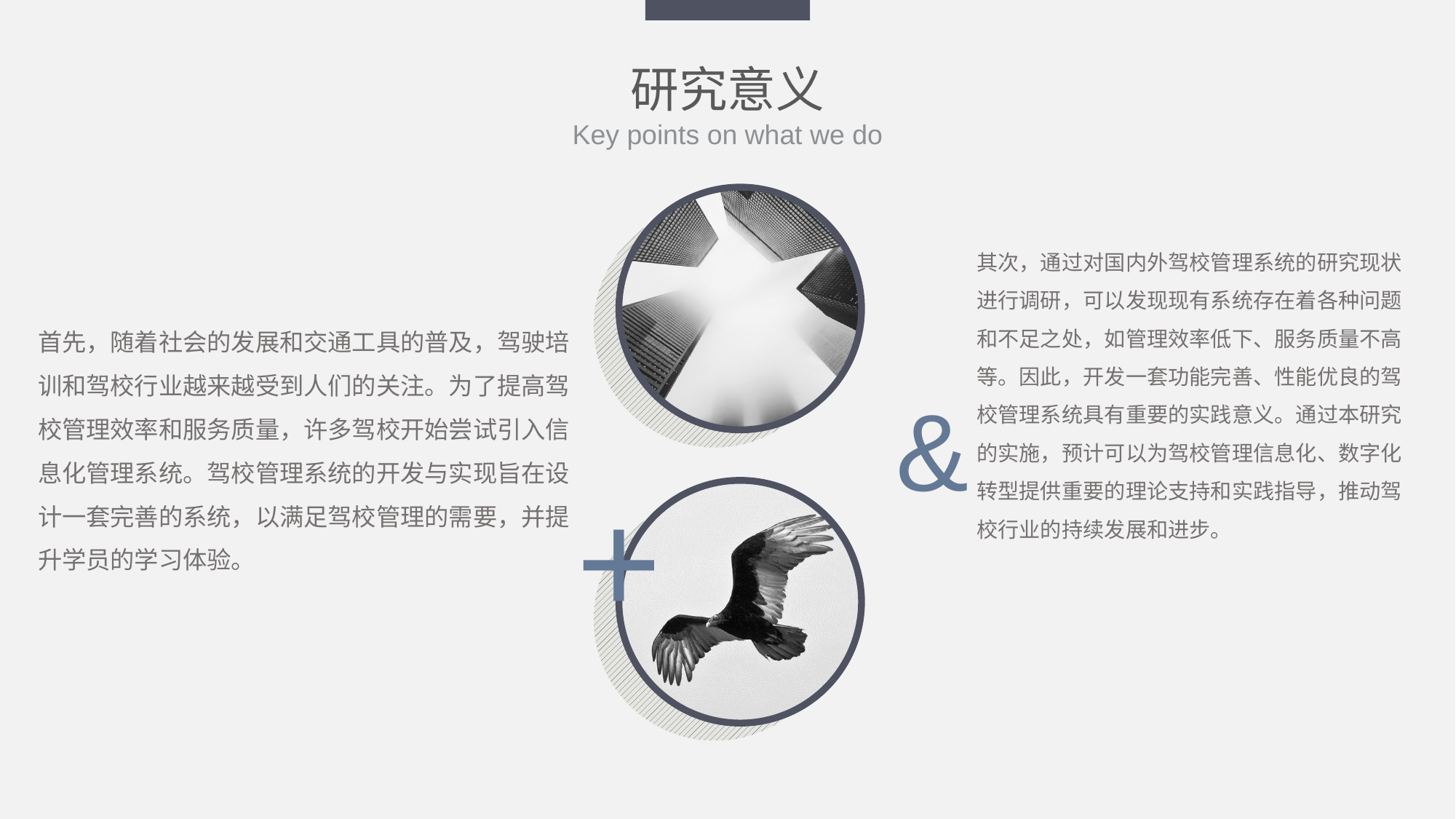

研究意义
Key points on what we do

其次，通过对国内外驾校管理系统的研究现状进行调研，可以发现现有系统存在着各种问题和不足之处，如管理效率低下、服务质量不高等。因此，开发一套功能完善、性能优良的驾校管理系统具有重要的实践意义。通过本研究的实施，预计可以为驾校管理信息化、数字化转型提供重要的理论支持和实践指导，推动驾校行业的持续发展和进步。
首先，随着社会的发展和交通工具的普及，驾驶培训和驾校行业越来越受到人们的关注。为了提高驾校管理效率和服务质量，许多驾校开始尝试引入信息化管理系统。驾校管理系统的开发与实现旨在设计一套完善的系统，以满足驾校管理的需要，并提升学员的学习体验。
&
+

5